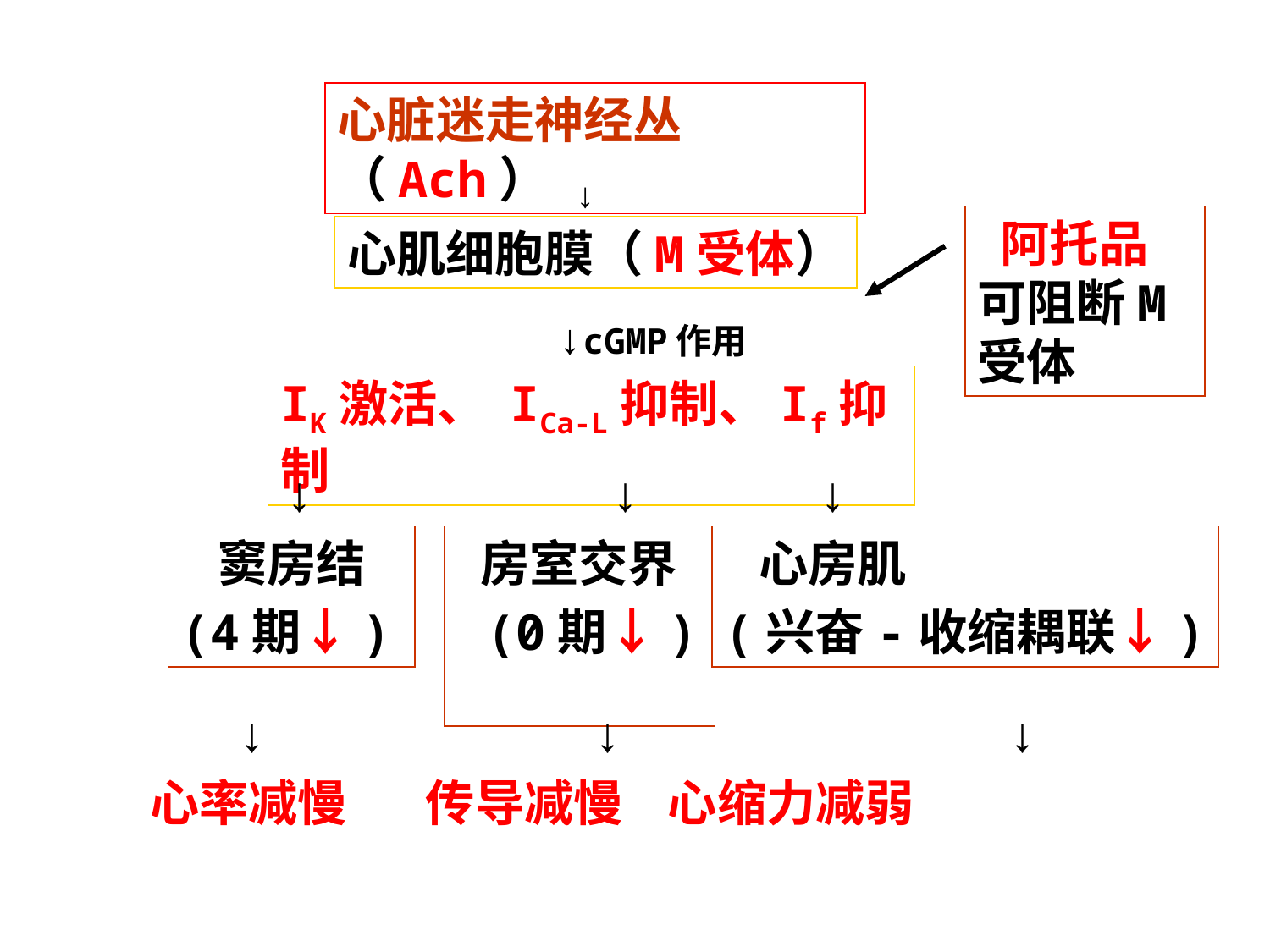

心脏迷走神经丛（Ach）
↓
 阿托品可阻断M受体
心肌细胞膜（M受体）

↓cGMP作用
IK激活、 ICa-L抑制、If抑制
↓          ↓      ↓
窦房结
(4期↓)
 房室交界
 (0期↓)
  心房肌
(兴奋-收缩耦联↓)
↓           ↓             ↓
心率减慢       传导减慢    心缩力减弱